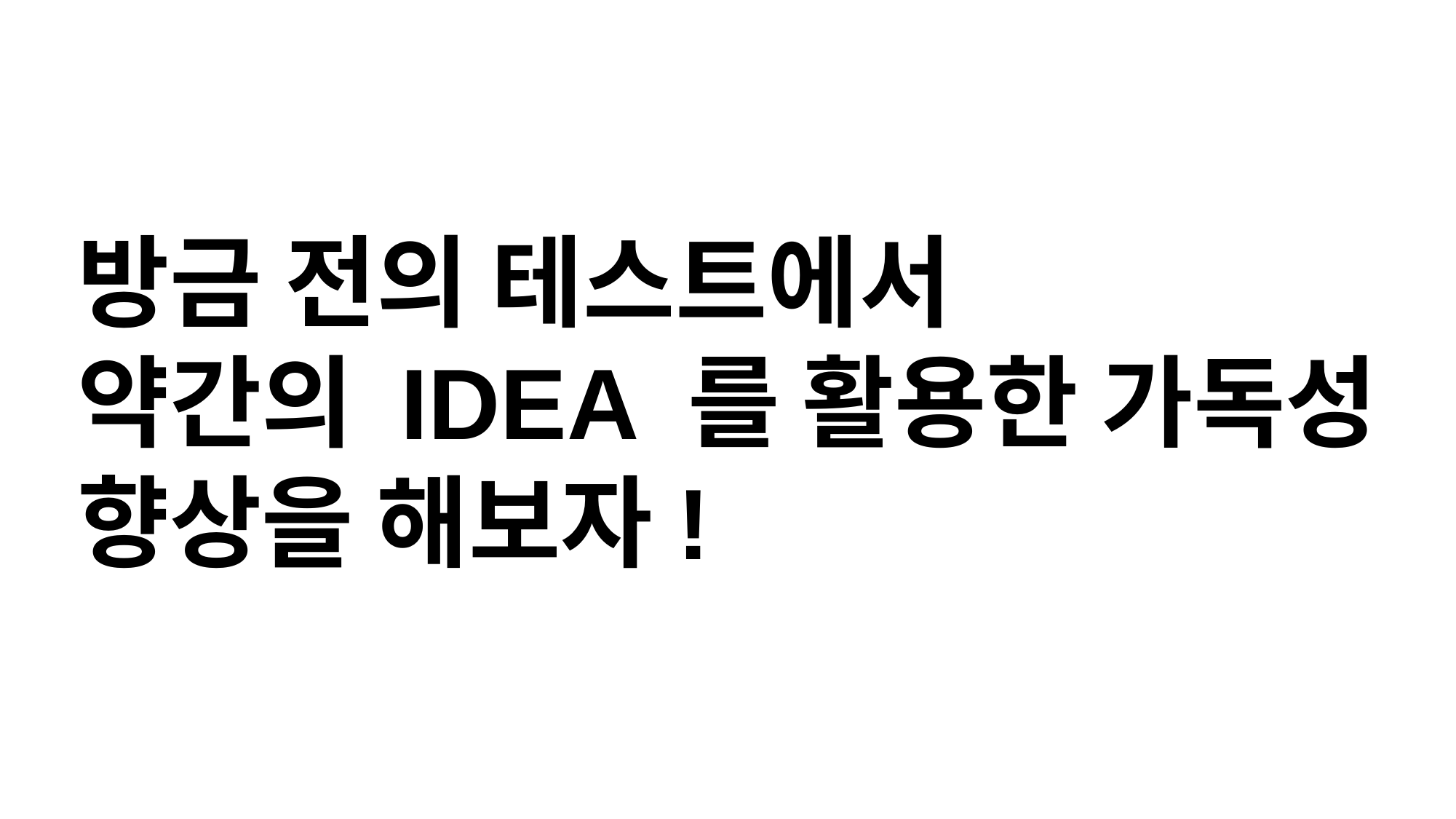

방금 전의 테스트에서
약간의 IDEA 를 활용한 가독성
향상을 해보자!